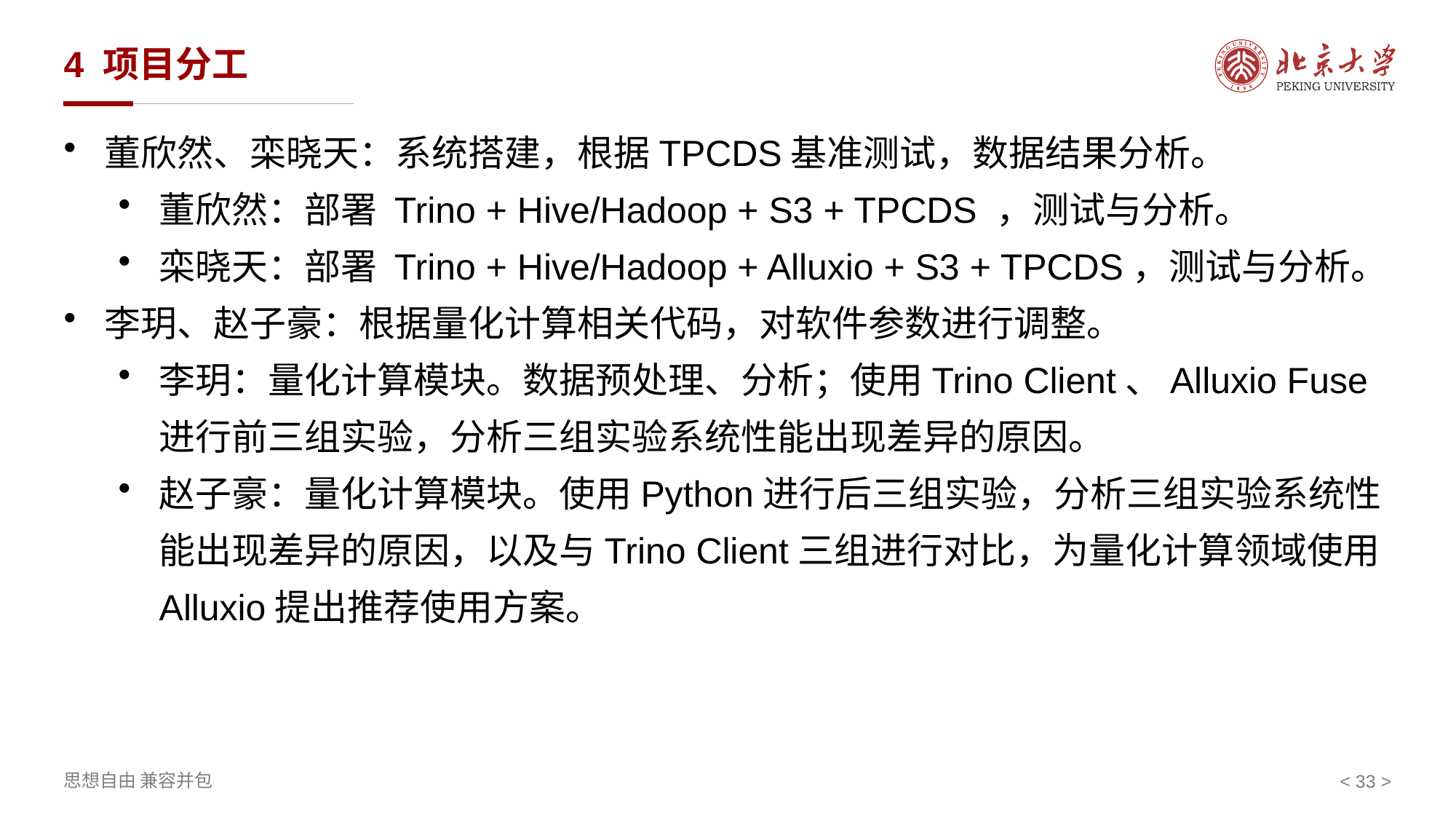

# 4 项目分工
董欣然、栾晓天：系统搭建，根据TPCDS基准测试，数据结果分析。
董欣然：部署 Trino + Hive/Hadoop + S3 + TPCDS ，测试与分析。
栾晓天：部署 Trino + Hive/Hadoop + Alluxio + S3 + TPCDS，测试与分析。
李玥、赵子豪：根据量化计算相关代码，对软件参数进行调整。
李玥：量化计算模块。数据预处理、分析；使用Trino Client、Alluxio Fuse进行前三组实验，分析三组实验系统性能出现差异的原因。
赵子豪：量化计算模块。使用Python进行后三组实验，分析三组实验系统性能出现差异的原因，以及与Trino Client三组进行对比，为量化计算领域使用Alluxio提出推荐使用方案。
< 33 >